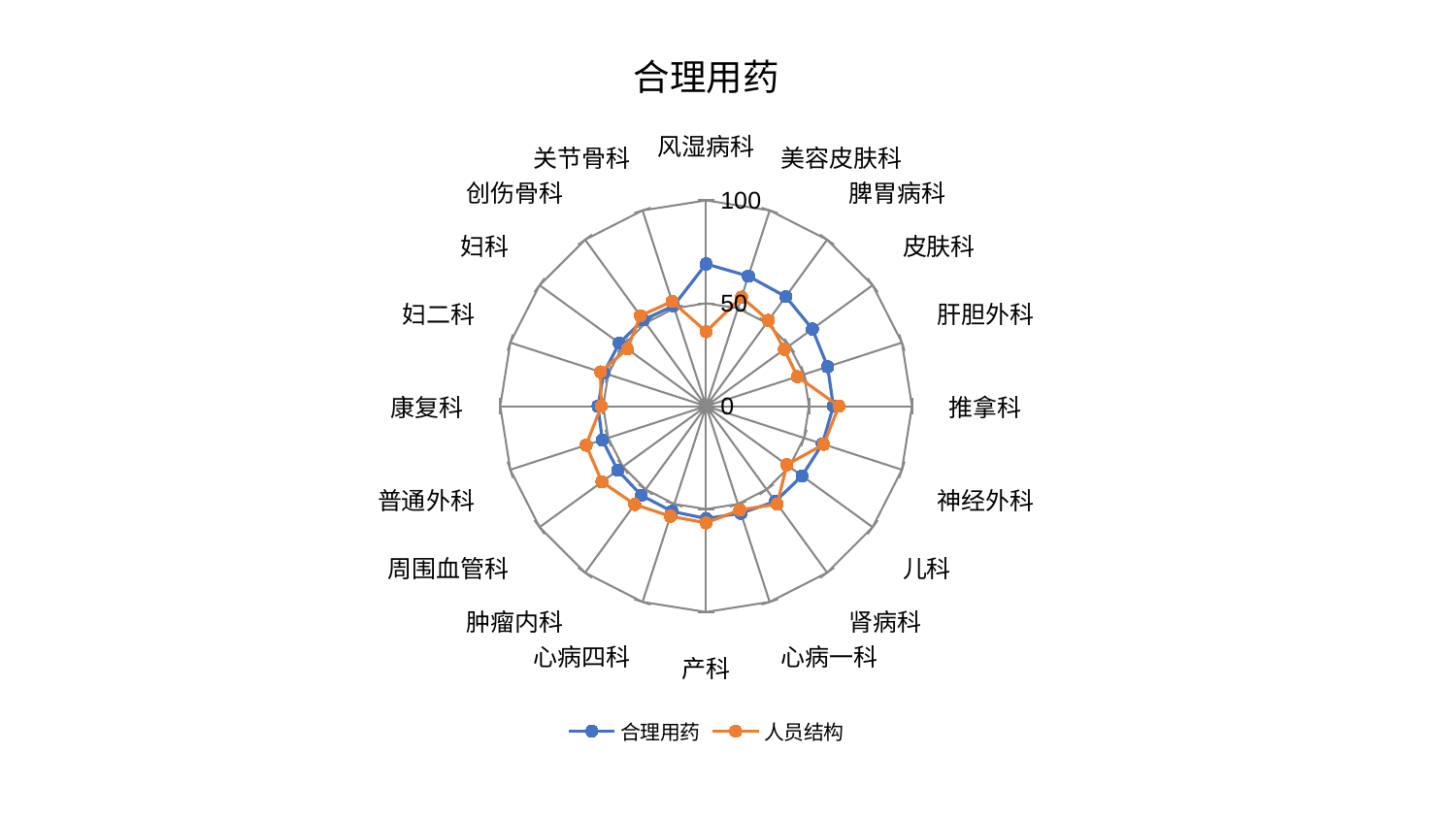

### Chart: 合理用药

| Category | 合理用药 | 人员结构 |
|---|---|---|
| 风湿病科 | 69.12510889335374 | 36.22783732323835 |
| 美容皮肤科 | 66.4554598282805 | 55.74994932843623 |
| 脾胃病科 | 65.80739859991965 | 51.555247800130005 |
| 皮肤科 | 63.80297714244776 | 46.96238333431985 |
| 肝胆外科 | 62.06260769868102 | 46.60394543555336 |
| 推拿科 | 61.812957157743476 | 64.51666841321128 |
| 神经外科 | 59.365191799352786 | 60.01570766946215 |
| 儿科 | 57.62578673024382 | 48.45300217363601 |
| 肾病科 | 57.19835130272283 | 58.820850749152655 |
| 心病一科 | 54.70035437405727 | 52.99323156573826 |
| 产科 | 54.61910903177639 | 56.69551048663366 |
| 心病四科 | 53.7278531749557 | 56.23916754561826 |
| 肿瘤内科 | 53.562052550284164 | 59.009810156716185 |
| 周围血管科 | 53.042674531048526 | 62.57437778200078 |
| 普通外科 | 53.030913289509456 | 61.28833297071108 |
| 康复科 | 52.5144704011449 | 50.92584778016063 |
| 妇二科 | 52.253450596394266 | 53.97541448783188 |
| 妇科 | 52.16279428599356 | 47.2995318894869 |
| 创伤骨科 | 51.83021400418505 | 54.33407454999297 |
| 关节骨科 | 51.2610869070681 | 53.52444866789688 |
44